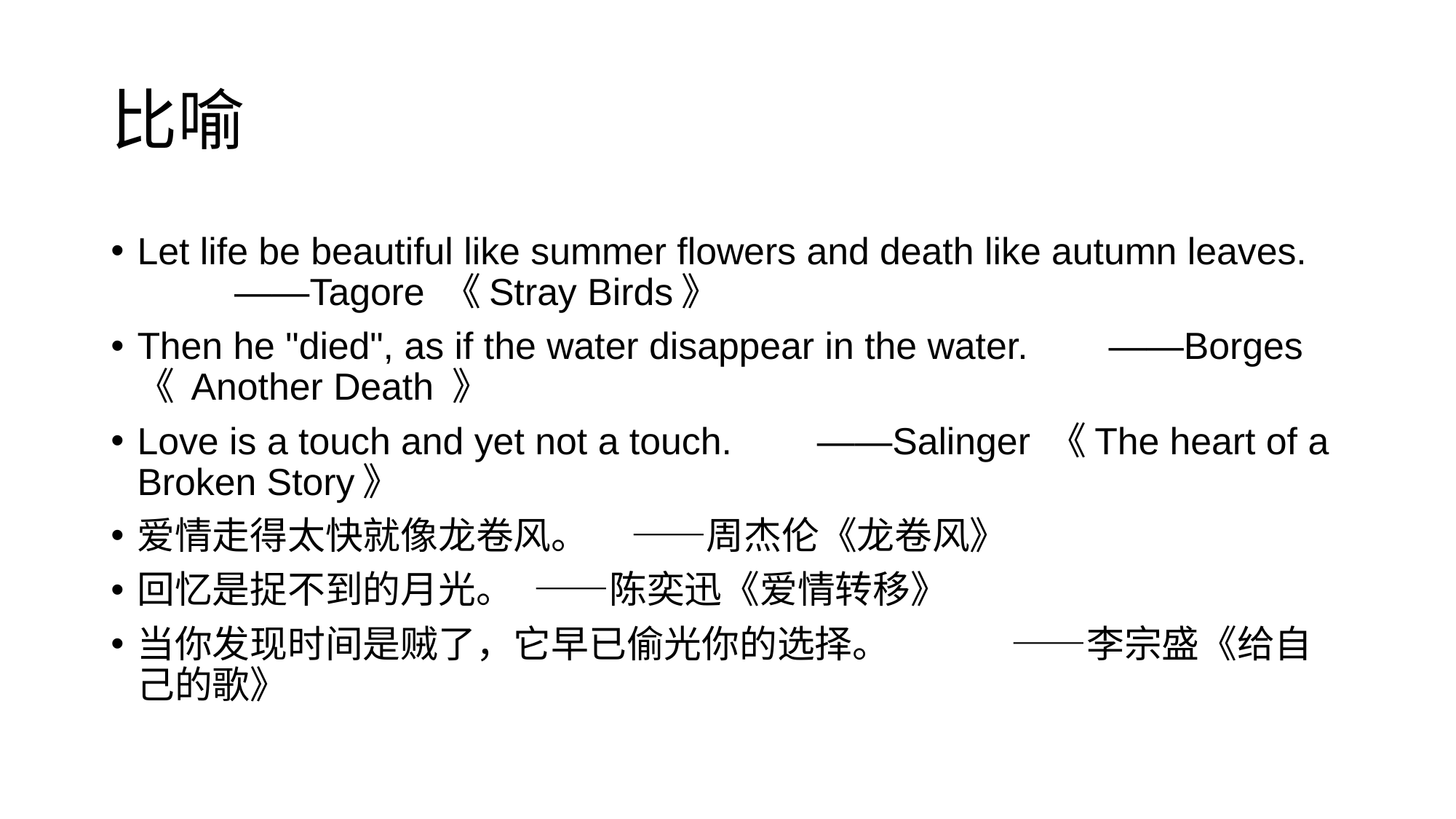

# 比喻
Let life be beautiful like summer flowers and death like autumn leaves.	——Tagore 《Stray Birds》
Then he "died", as if the water disappear in the water.			——Borges 《 Another Death 》
Love is a touch and yet not a touch. 						——Salinger 《The heart of a Broken Story》
爱情走得太快就像龙卷风。	 ——周杰伦《龙卷风》
回忆是捉不到的月光。	 ——陈奕迅《爱情转移》
当你发现时间是贼了，它早已偷光你的选择。	 			——李宗盛《给自己的歌》